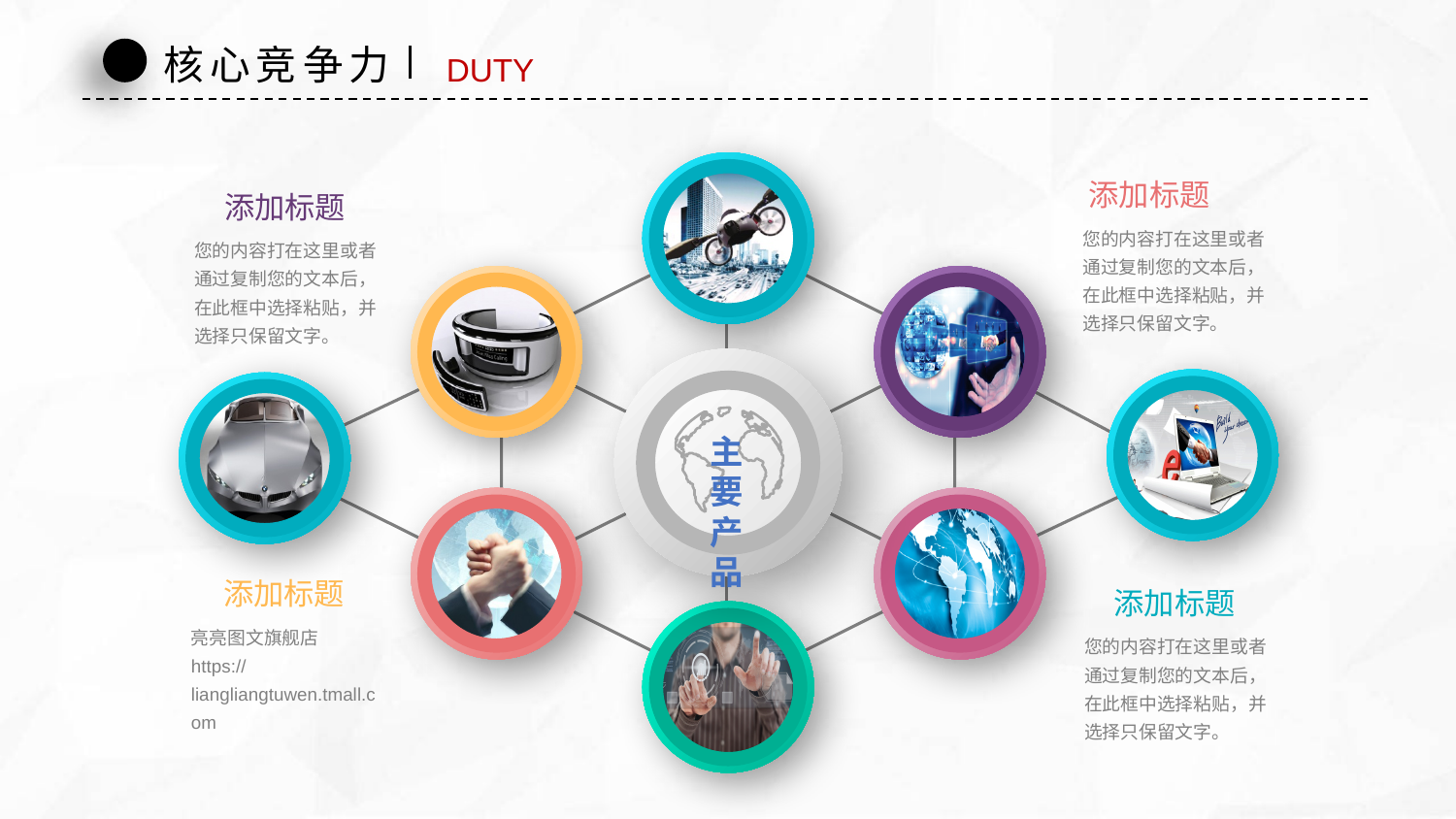

核心竞争力

DUTY

添加标题
您的内容打在这里或者通过复制您的文本后，在此框中选择粘贴，并选择只保留文字。
添加标题
您的内容打在这里或者通过复制您的文本后，在此框中选择粘贴，并选择只保留文字。

主要
产品

添加标题
亮亮图文旗舰店https://liangliangtuwen.tmall.com
添加标题
您的内容打在这里或者通过复制您的文本后，在此框中选择粘贴，并选择只保留文字。